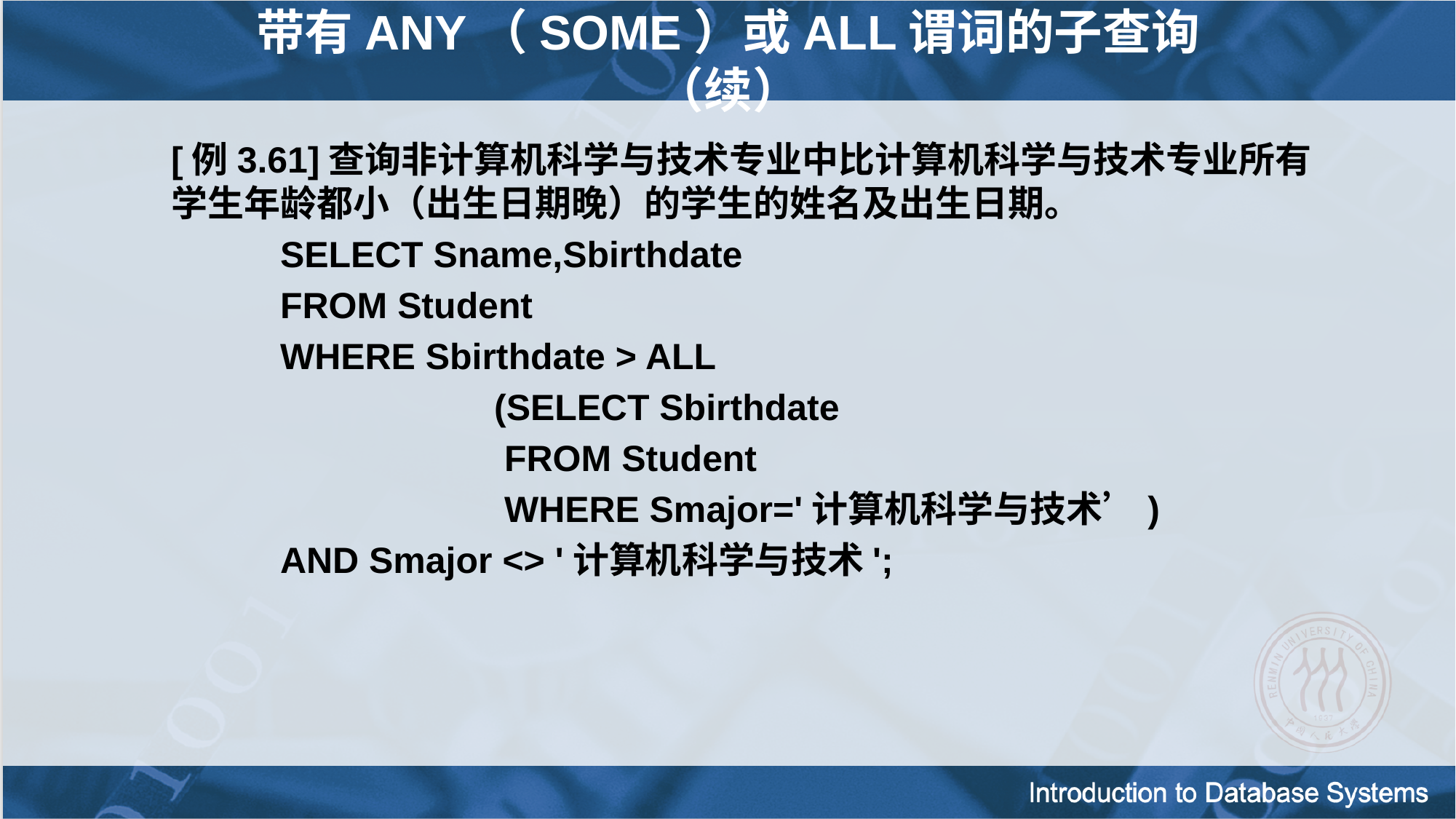

带有ANY（SOME）或ALL谓词的子查询 （续）
[例3.61]查询非计算机科学与技术专业中比计算机科学与技术专业所有学生年龄都小（出生日期晚）的学生的姓名及出生日期。
	SELECT Sname,Sbirthdate
	FROM Student
	WHERE Sbirthdate > ALL
	                     (SELECT Sbirthdate
	                      FROM Student
	                      WHERE Smajor='计算机科学与技术’)
	AND Smajor <> '计算机科学与技术';